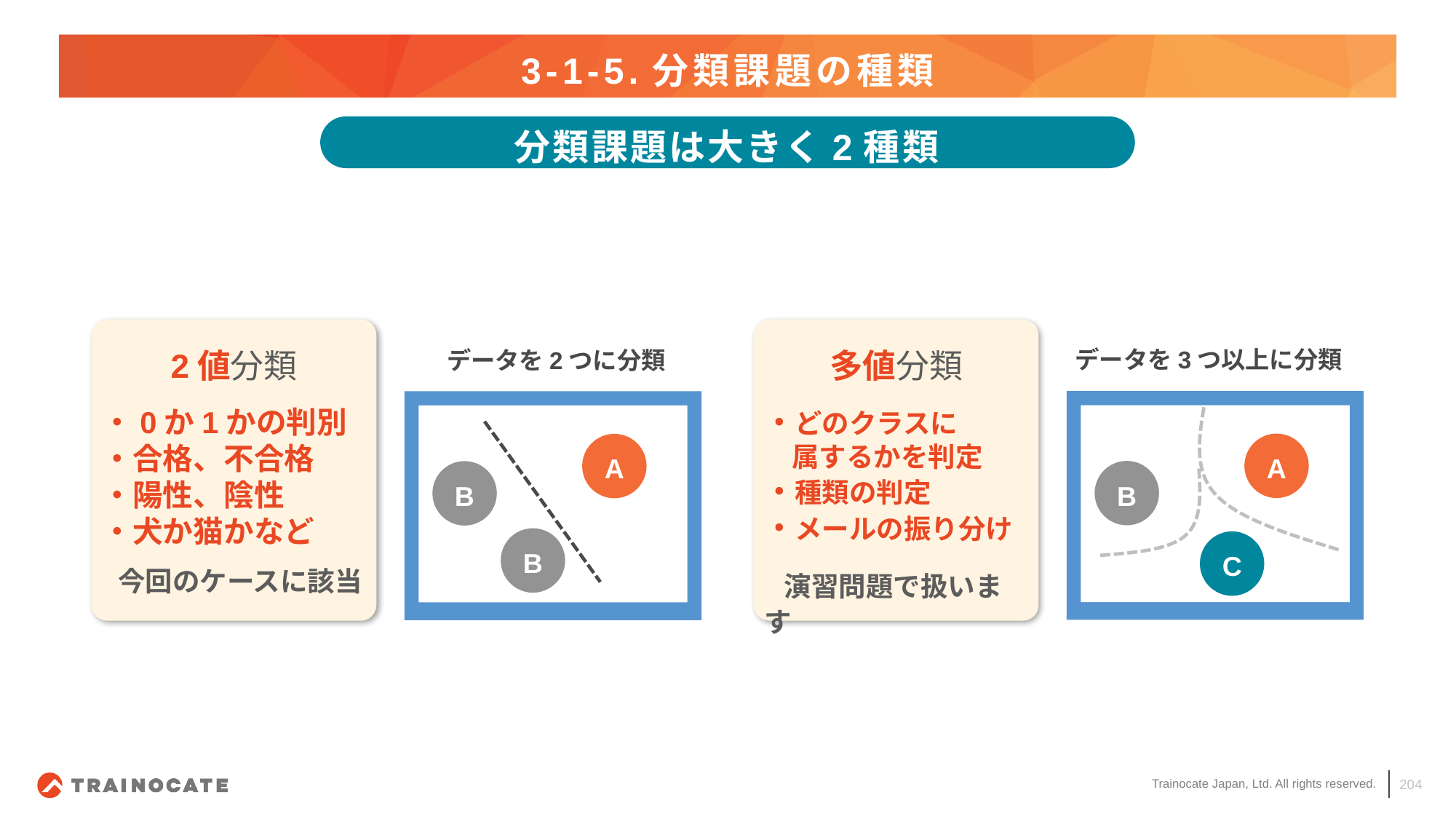

# 3-1-5.分類課題の種類

分類課題は大きく2種類

データを3つ以上に分類
2値分類
データを2つに分類
多値分類

・0か1かの判別
・合格、不合格
・陽性、陰性
・犬か猫かなど
 今回のケースに該当
・どのクラスに
　属するかを判定
・種類の判定
・メールの振り分け
 演習問題で扱います

A

A

B

B

B

C
204